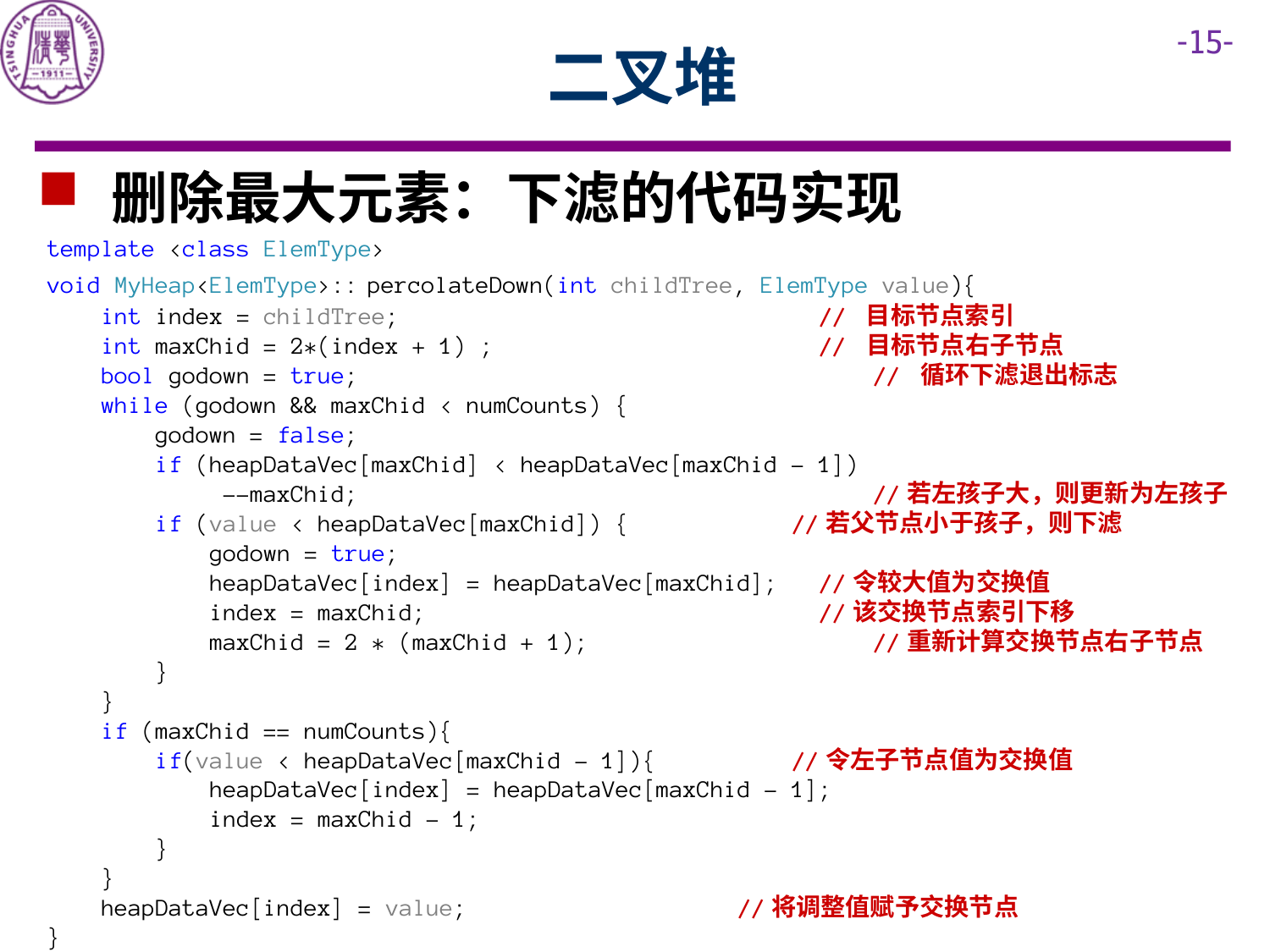

# 二叉堆
 删除最大元素：下滤的代码实现
template <class ElemType>
void MyHeap<ElemType>:: percolateDown(int childTree, ElemType value){
    int index = childTree;                               // 目标节点索引
    int maxChid = 2*(index + 1) ;                        // 目标节点右子节点
    bool godown = true;                                      // 循环下滤退出标志
    while (godown && maxChid < numCounts) {
        godown = false;
        if (heapDataVec[maxChid] < heapDataVec[maxChid - 1])
             --maxChid;                                      //若左孩子大，则更新为左孩子
        if (value < heapDataVec[maxChid]) {            //若父节点小于孩子，则下滤
            godown = true;
            heapDataVec[index] = heapDataVec[maxChid];   //令较大值为交换值
            index = maxChid;                             //该交换节点索引下移
            maxChid = 2 * (maxChid + 1);                     //重新计算交换节点右子节点
        }
    }
    if (maxChid == numCounts){
        if(value < heapDataVec[maxChid - 1]){          //令左子节点值为交换值
            heapDataVec[index] = heapDataVec[maxChid - 1];
            index = maxChid - 1;
        }
    }
    heapDataVec[index] = value;                    //将调整值赋予交换节点
}